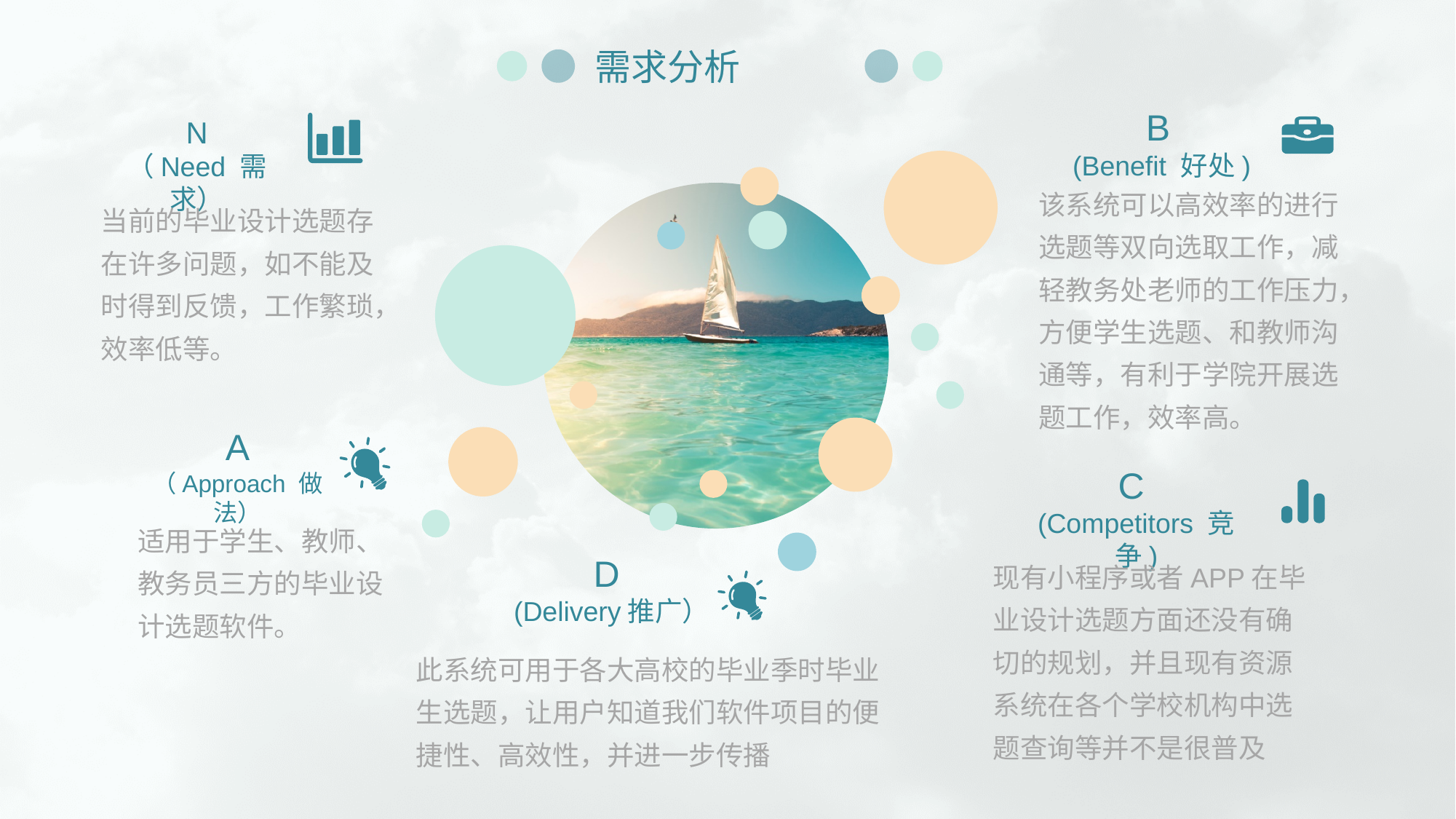

需求分析

B
(Benefit 好处)

该系统可以高效率的进行选题等双向选取工作，减轻教务处老师的工作压力，方便学生选题、和教师沟通等，有利于学院开展选题工作，效率高。
N
（Need 需求）

当前的毕业设计选题存在许多问题，如不能及时得到反馈，工作繁琐，效率低等。

A
（Approach 做法）

适用于学生、教师、教务员三方的毕业设计选题软件。
C
(Competitors 竞争)

现有小程序或者APP在毕业设计选题方面还没有确切的规划，并且现有资源系统在各个学校机构中选题查询等并不是很普及
D
(Delivery推广）

此系统可用于各大高校的毕业季时毕业生选题，让用户知道我们软件项目的便捷性、高效性，并进一步传播